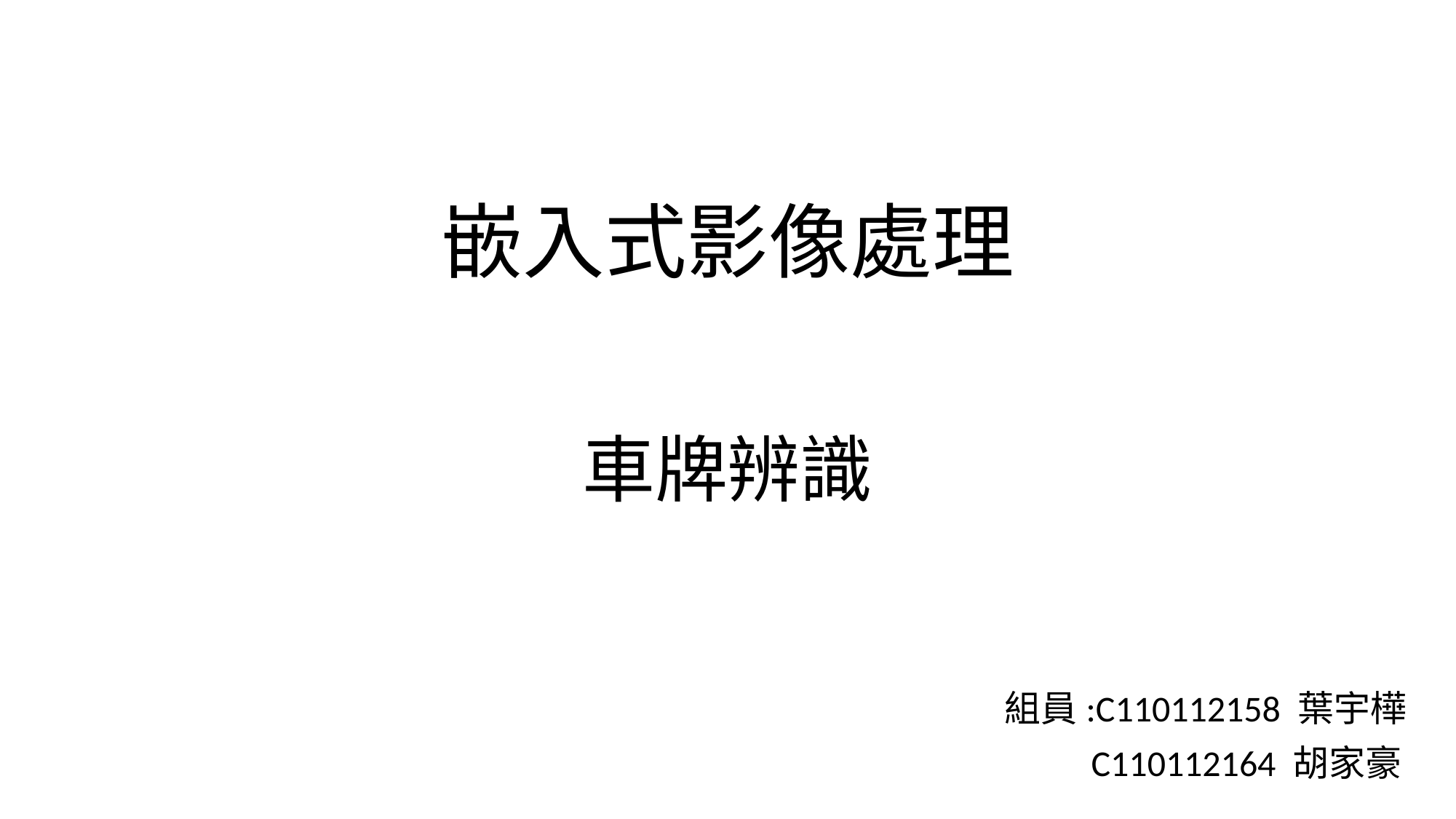

嵌入式影像處理
# 車牌辨識
組員:C110112158 葉宇樺
          C110112164 胡家豪